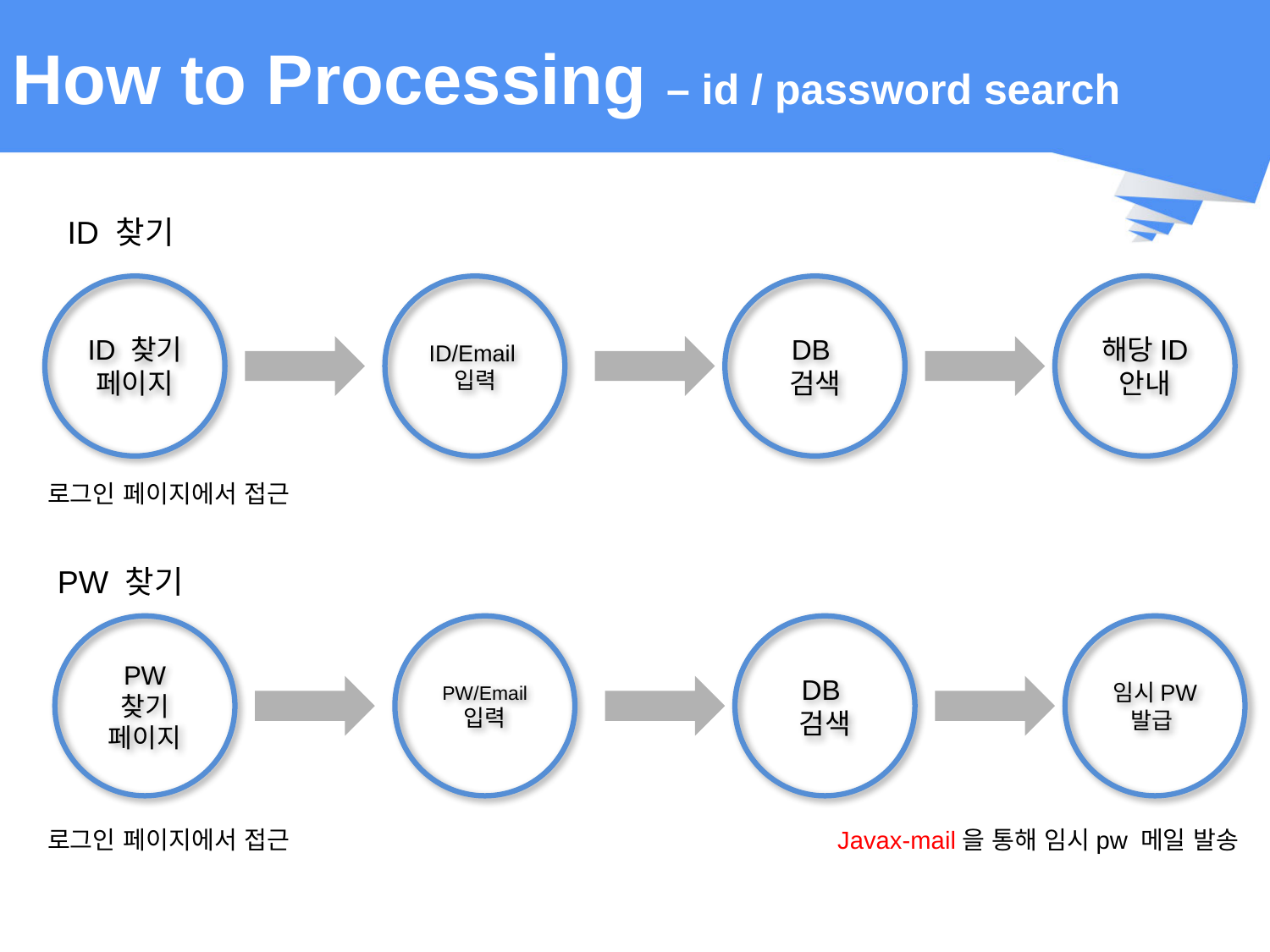

# How to Processing – id / password search
ID 찾기
ID 찾기
페이지
ID/Email입력
DB
검색
해당ID
안내

로그인 페이지에서 접근
PW 찾기
PW 찾기
페이지
PW/Email
입력
DB
검색
임시PW
발급

로그인 페이지에서 접근
Javax-mail을 통해 임시pw 메일 발송